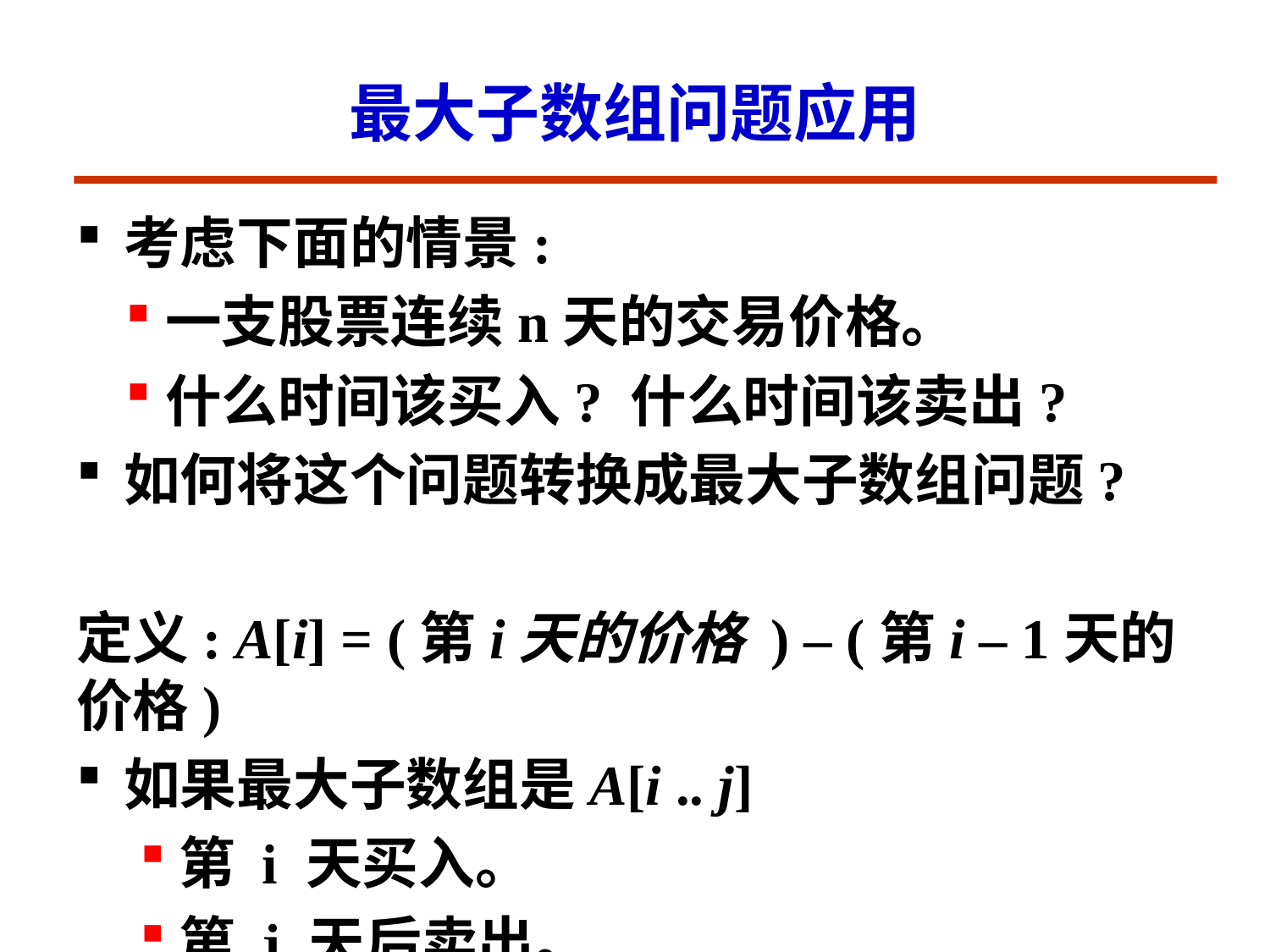

# 最大子数组问题应用
考虑下面的情景:
一支股票连续n天的交易价格。
什么时间该买入? 什么时间该卖出?
如何将这个问题转换成最大子数组问题?

定义: A[i] = (第i天的价格 ) – (第i – 1天的价格)
如果最大子数组是A[i .. j]
第 i 天买入。
第 j 天后卖出。